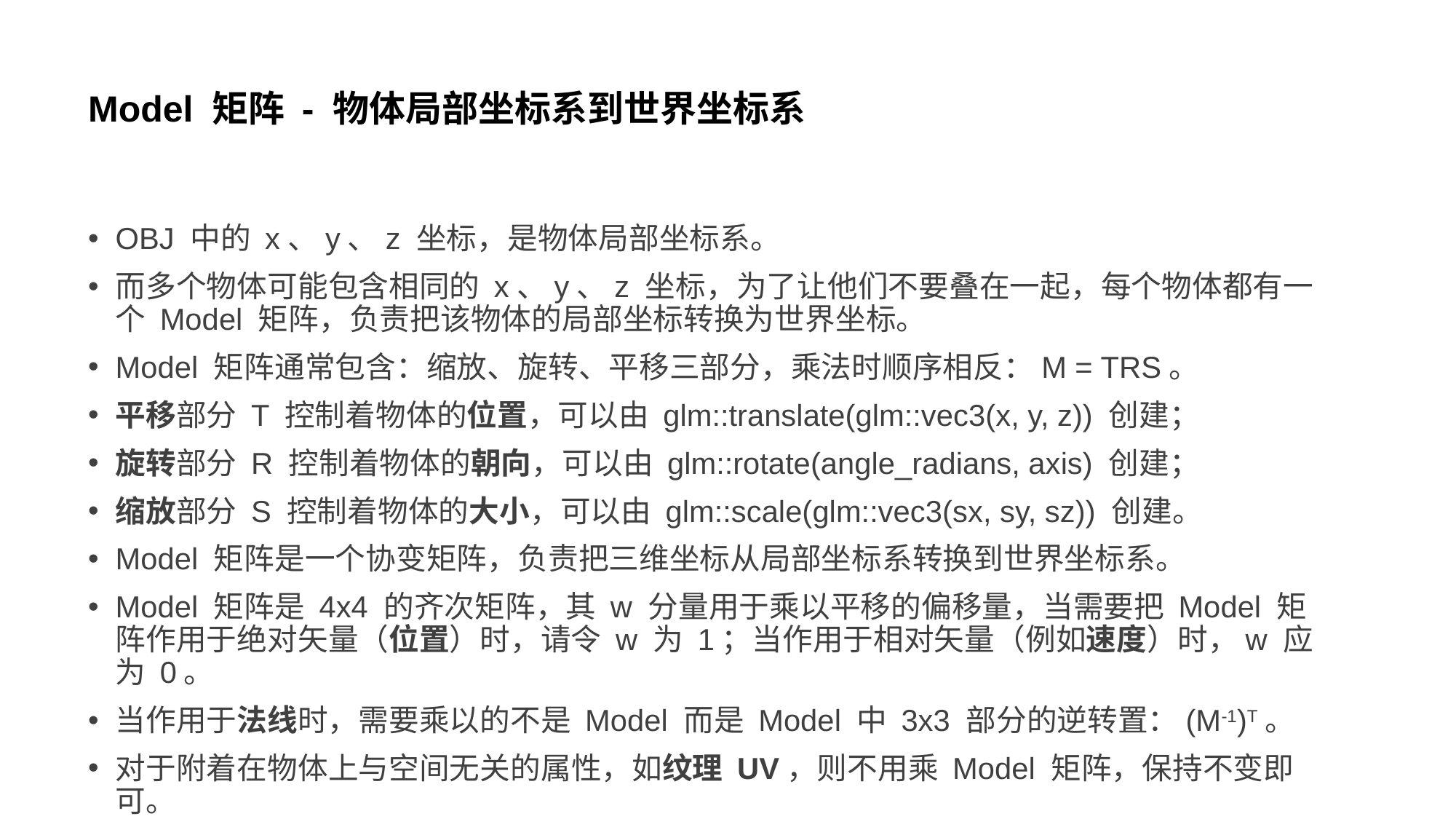

# Model 矩阵 - 物体局部坐标系到世界坐标系
OBJ 中的 x、y、z 坐标，是物体局部坐标系。
而多个物体可能包含相同的 x、y、z 坐标，为了让他们不要叠在一起，每个物体都有一个 Model 矩阵，负责把该物体的局部坐标转换为世界坐标。
Model 矩阵通常包含：缩放、旋转、平移三部分，乘法时顺序相反：M = TRS。
平移部分 T 控制着物体的位置，可以由 glm::translate(glm::vec3(x, y, z)) 创建；
旋转部分 R 控制着物体的朝向，可以由 glm::rotate(angle_radians, axis) 创建；
缩放部分 S 控制着物体的大小，可以由 glm::scale(glm::vec3(sx, sy, sz)) 创建。
Model 矩阵是一个协变矩阵，负责把三维坐标从局部坐标系转换到世界坐标系。
Model 矩阵是 4x4 的齐次矩阵，其 w 分量用于乘以平移的偏移量，当需要把 Model 矩阵作用于绝对矢量（位置）时，请令 w 为 1；当作用于相对矢量（例如速度）时，w 应为 0。
当作用于法线时，需要乘以的不是 Model 而是 Model 中 3x3 部分的逆转置：(M-1)T。
对于附着在物体上与空间无关的属性，如纹理 UV，则不用乘 Model 矩阵，保持不变即可。